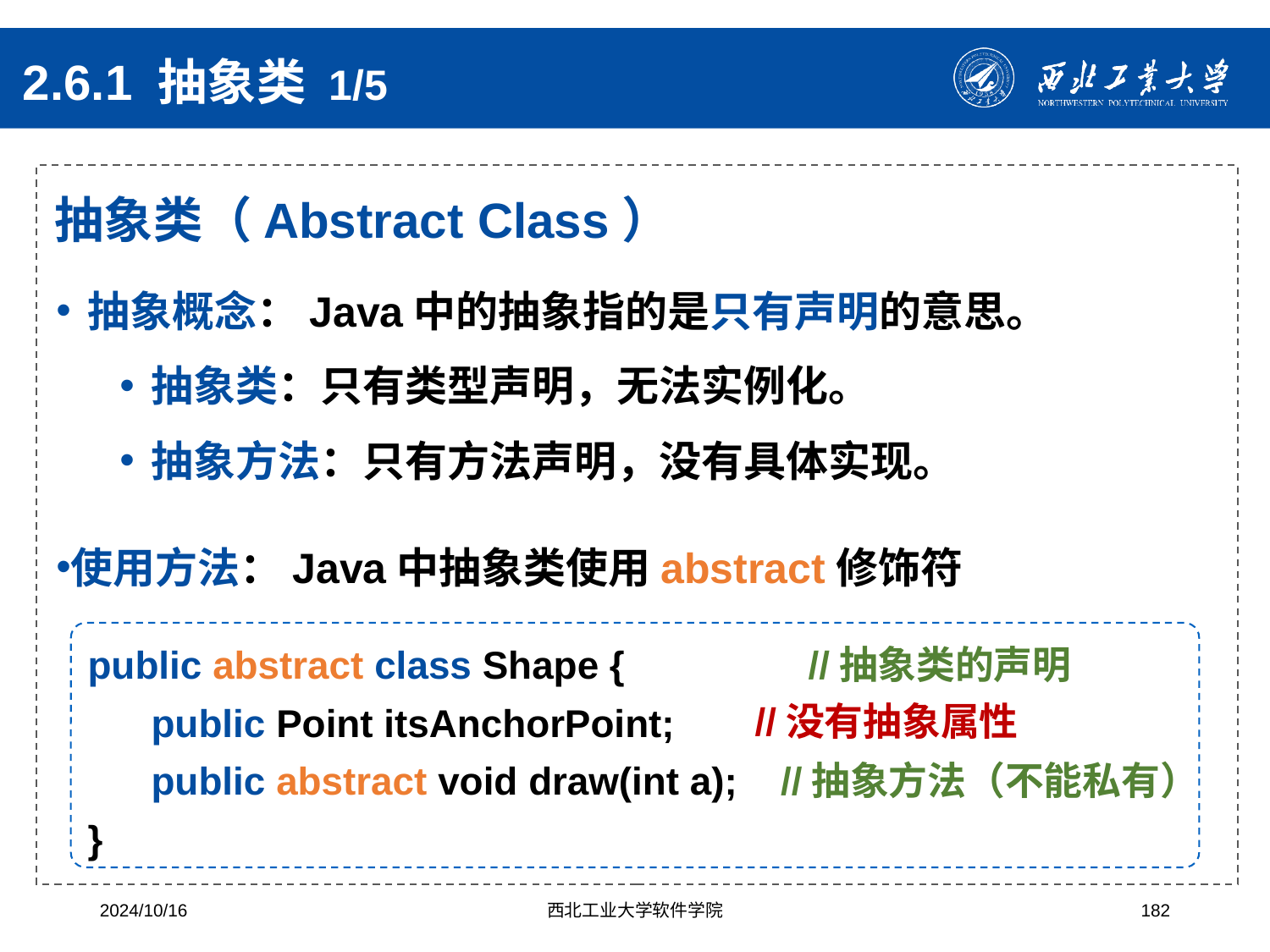

# 2.6.1 抽象类 1/5
抽象类（Abstract Class）
抽象概念：Java中的抽象指的是只有声明的意思。
抽象类：只有类型声明，无法实例化。
抽象方法：只有方法声明，没有具体实现。
使用方法：Java中抽象类使用abstract修饰符
public abstract class Shape {                 //抽象类的声明
public Point itsAnchorPoint;
public abstract void draw(int a);    //抽象方法（不能私有）
}
//没有抽象属性
2024/10/16
西北工业大学软件学院
182